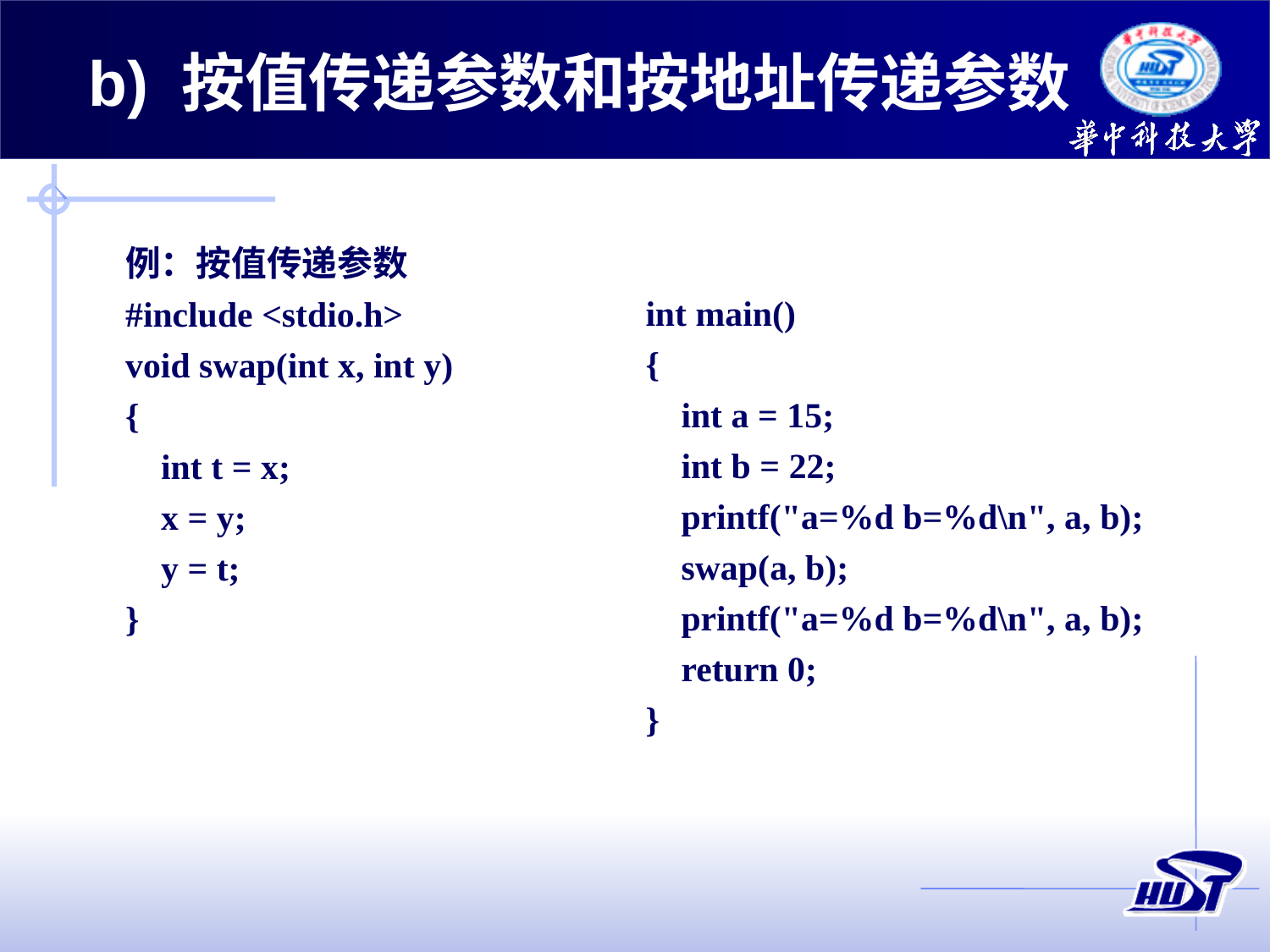

b) 按值传递参数和按地址传递参数
例：按值传递参数
#include <stdio.h>
void swap(int x, int y)
{
    int t = x;
    x = y;
    y = t;
}
int main()
{
    int a = 15;
    int b = 22;
    printf("a=%d b=%d\n", a, b);
    swap(a, b);
    printf("a=%d b=%d\n", a, b);
    return 0;
}